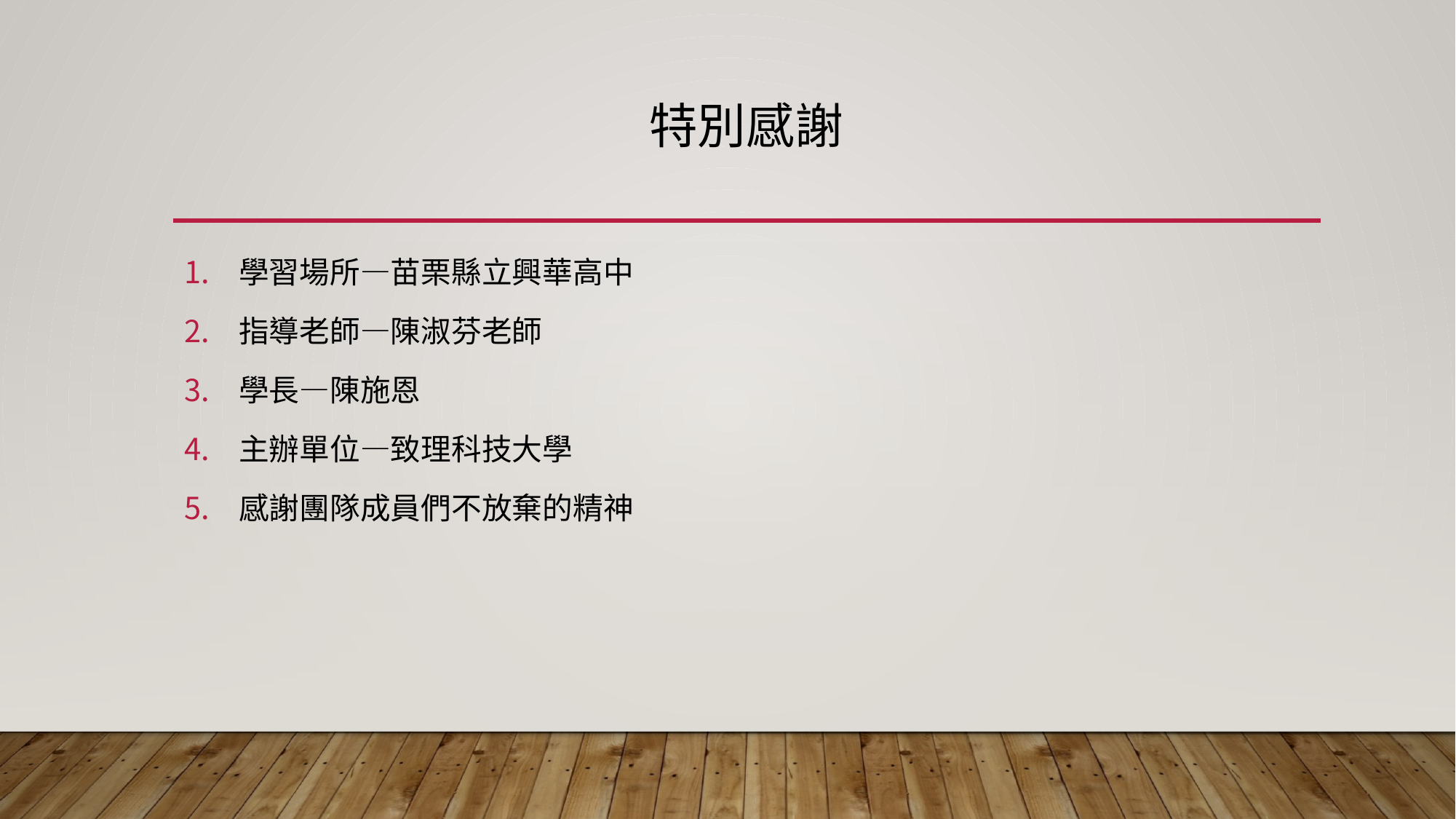

# 特別感謝
學習場所—苗栗縣立興華高中
指導老師—陳淑芬老師
學長—陳施恩
主辦單位—致理科技大學
感謝團隊成員們不放棄的精神